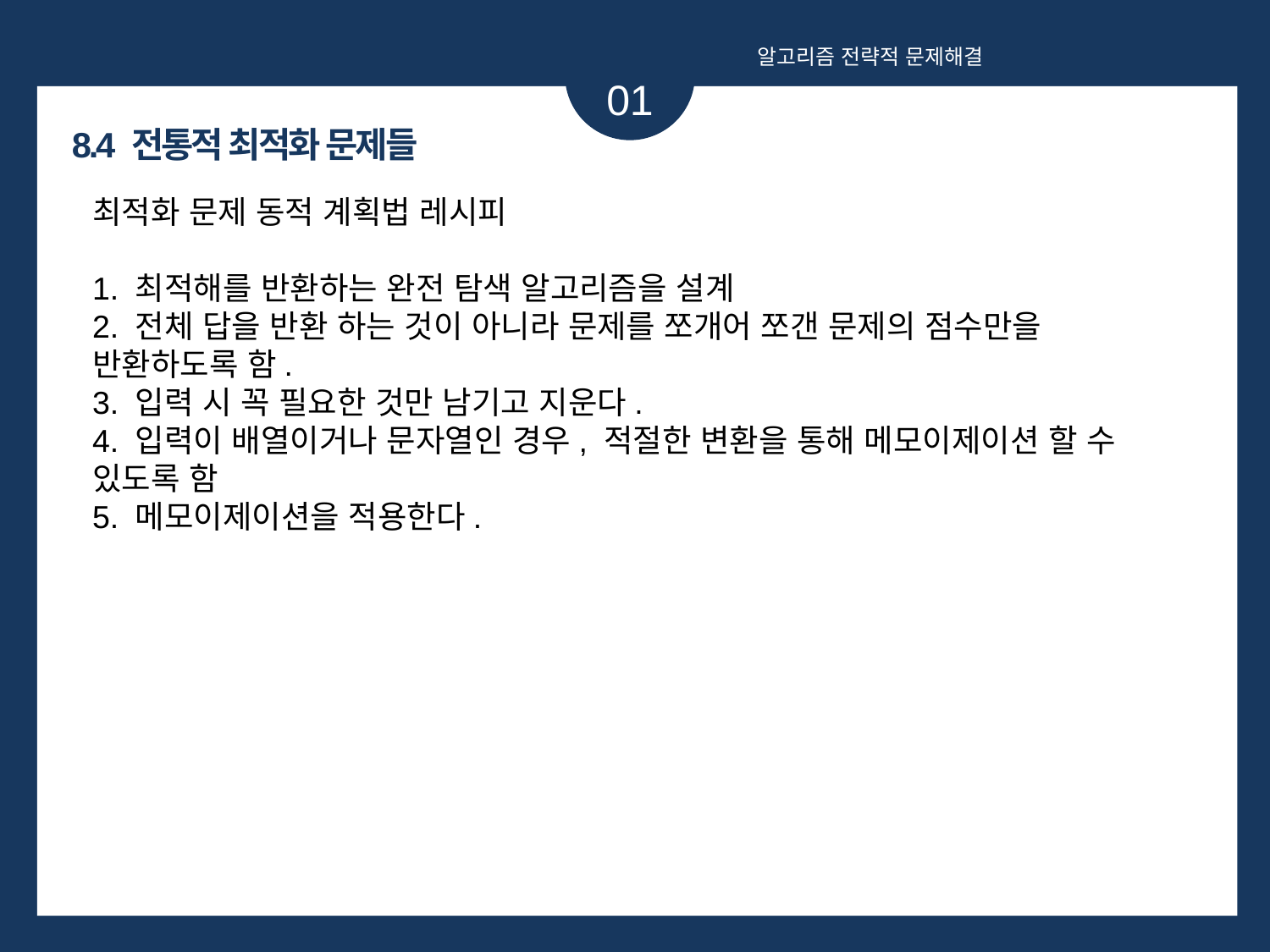

알고리즘 전략적 문제해결
01
ㄱ
8.4 전통적 최적화 문제들
최적화 문제 동적 계획법 레시피

1. 최적해를 반환하는 완전 탐색 알고리즘을 설계
2. 전체 답을 반환 하는 것이 아니라 문제를 쪼개어 쪼갠 문제의 점수만을 반환하도록 함.
3. 입력 시 꼭 필요한 것만 남기고 지운다.
4. 입력이 배열이거나 문자열인 경우, 적절한 변환을 통해 메모이제이션 할 수 있도록 함
5. 메모이제이션을 적용한다.